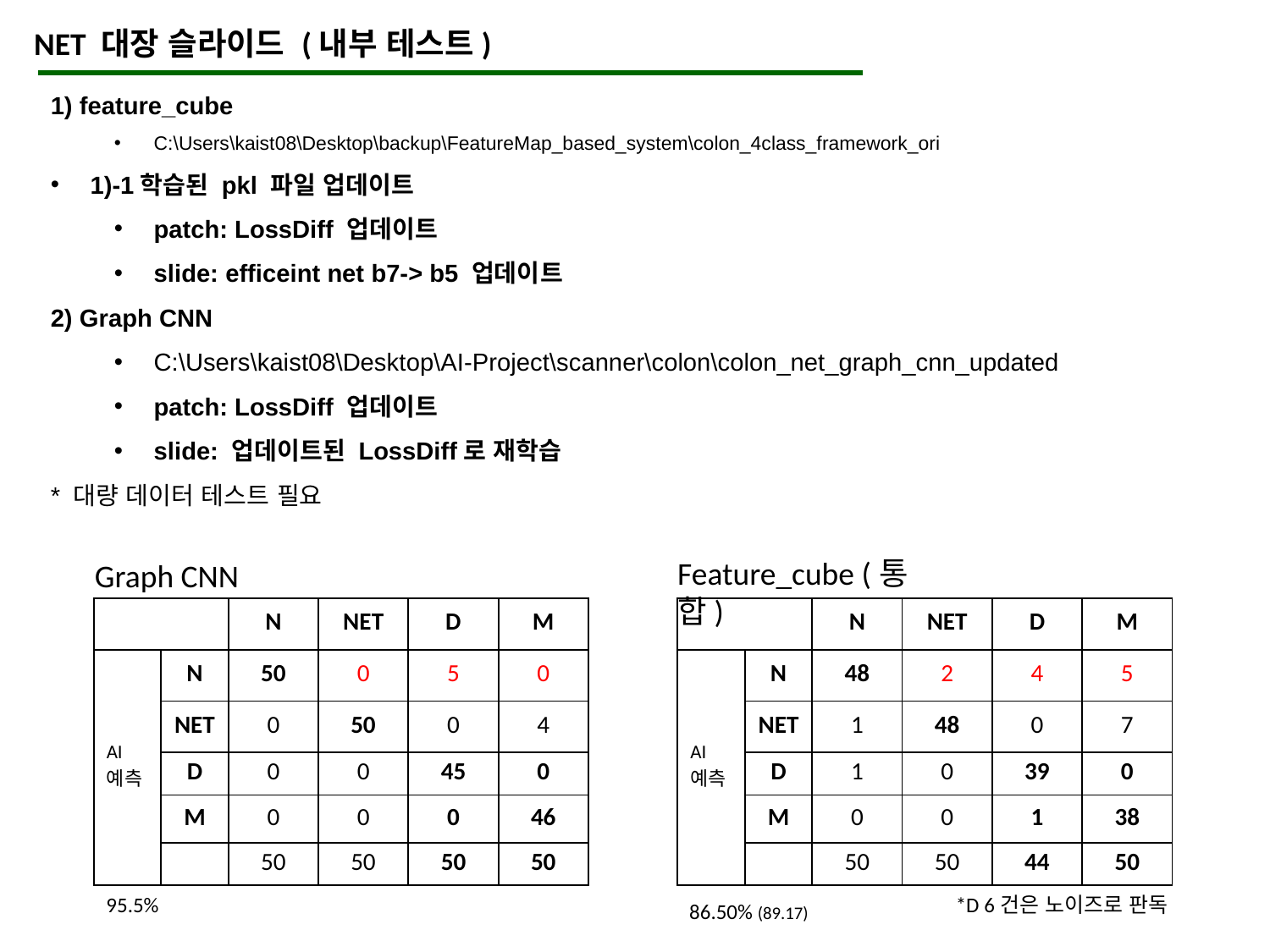

NET 대장 슬라이드 (내부 테스트)
1) feature_cube
C:\Users\kaist08\Desktop\backup\FeatureMap_based_system\colon_4class_framework_ori
1)-1학습된 pkl 파일 업데이트
patch: LossDiff 업데이트
slide: efficeint net b7-> b5 업데이트
2) Graph CNN
C:\Users\kaist08\Desktop\AI-Project\scanner\colon\colon_net_graph_cnn_updated
patch: LossDiff 업데이트
slide: 업데이트된 LossDiff로 재학습
* 대량 데이터 테스트 필요
Feature_cube (통합)
Graph CNN
|  |  | N | NET | D | M |
| --- | --- | --- | --- | --- | --- |
| AI 예측 | N | 50 | 0 | 5 | 0 |
|  | NET | 0 | 50 | 0 | 4 |
|  | D | 0 | 0 | 45 | 0 |
|  | M | 0 | 0 | 0 | 46 |
|  |  | 50 | 50 | 50 | 50 |
|  |  | N | NET | D | M |
| --- | --- | --- | --- | --- | --- |
| AI 예측 | N | 48 | 2 | 4 | 5 |
|  | NET | 1 | 48 | 0 | 7 |
|  | D | 1 | 0 | 39 | 0 |
|  | M | 0 | 0 | 1 | 38 |
|  |  | 50 | 50 | 44 | 50 |
95.5%
*D 6건은 노이즈로 판독
86.50% (89.17)